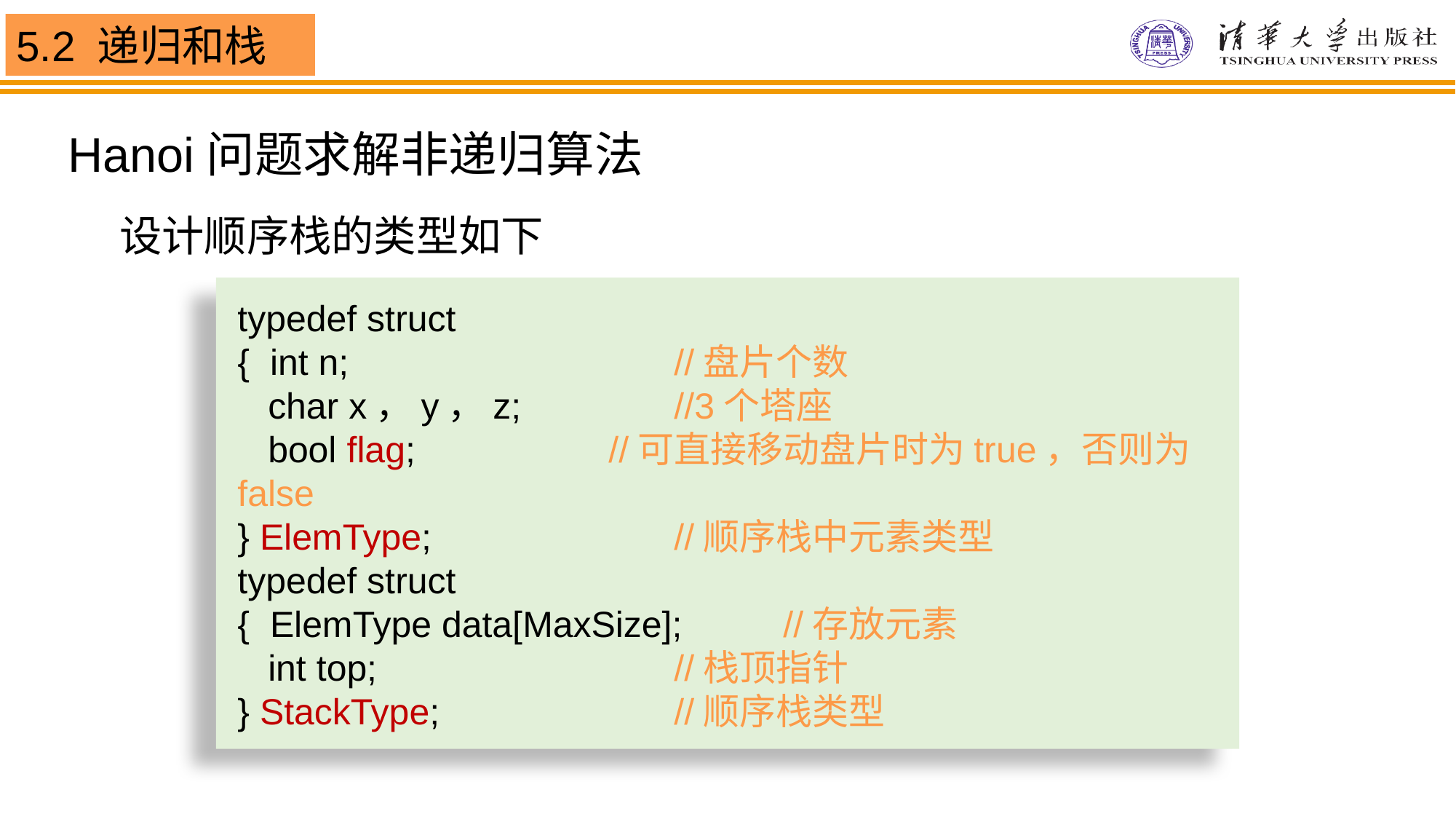

Hanoi问题求解非递归算法
设计顺序栈的类型如下
typedef struct
{  int n;			//盘片个数
   char x，y，z;		//3个塔座
   bool flag;	               //可直接移动盘片时为true，否则为false
} ElemType;			//顺序栈中元素类型
typedef struct
{  ElemType data[MaxSize];	//存放元素
   int top;			//栈顶指针
} StackType;			//顺序栈类型